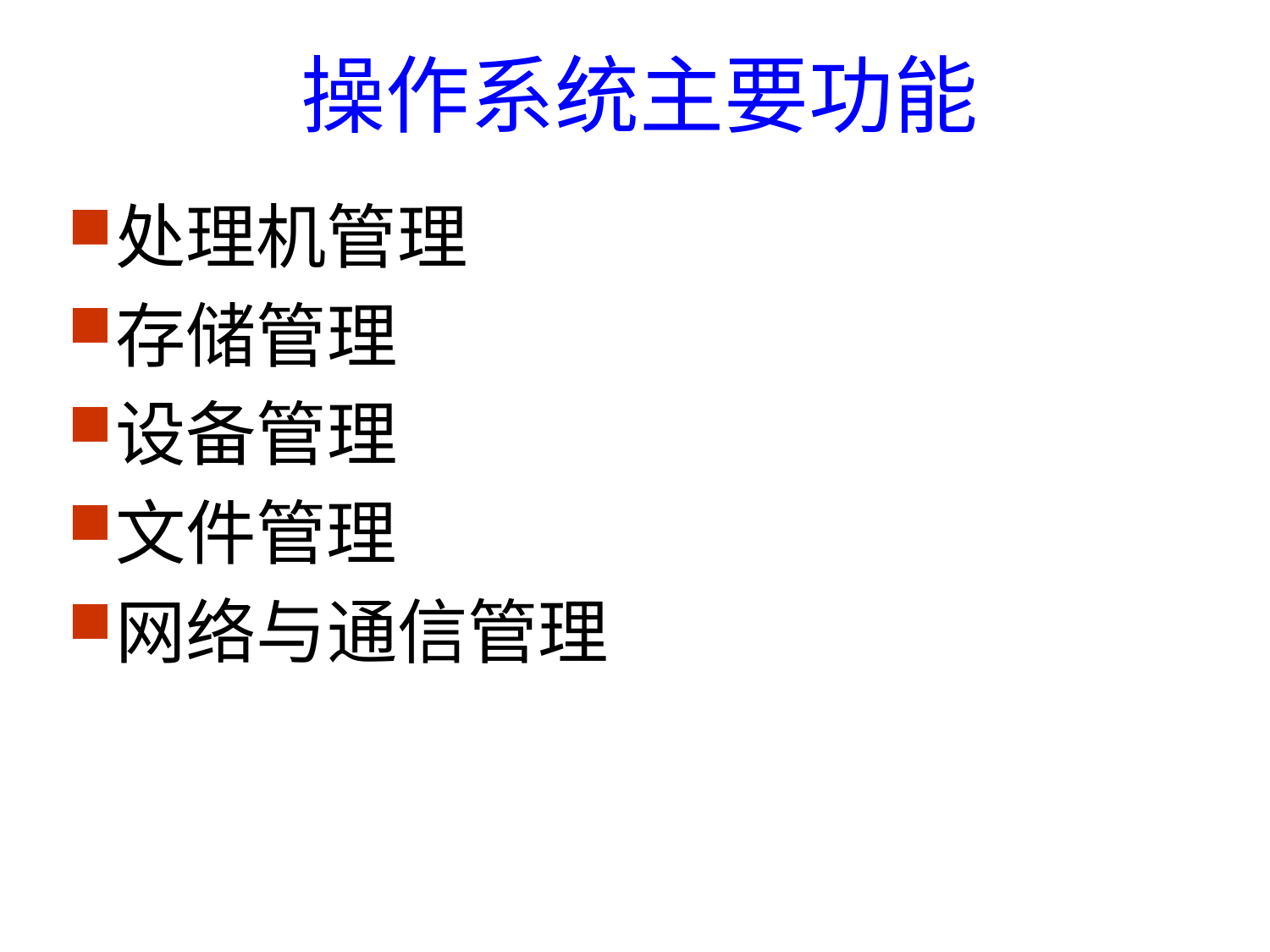

# 操作系统主要功能
处理机管理
存储管理
设备管理
文件管理
网络与通信管理